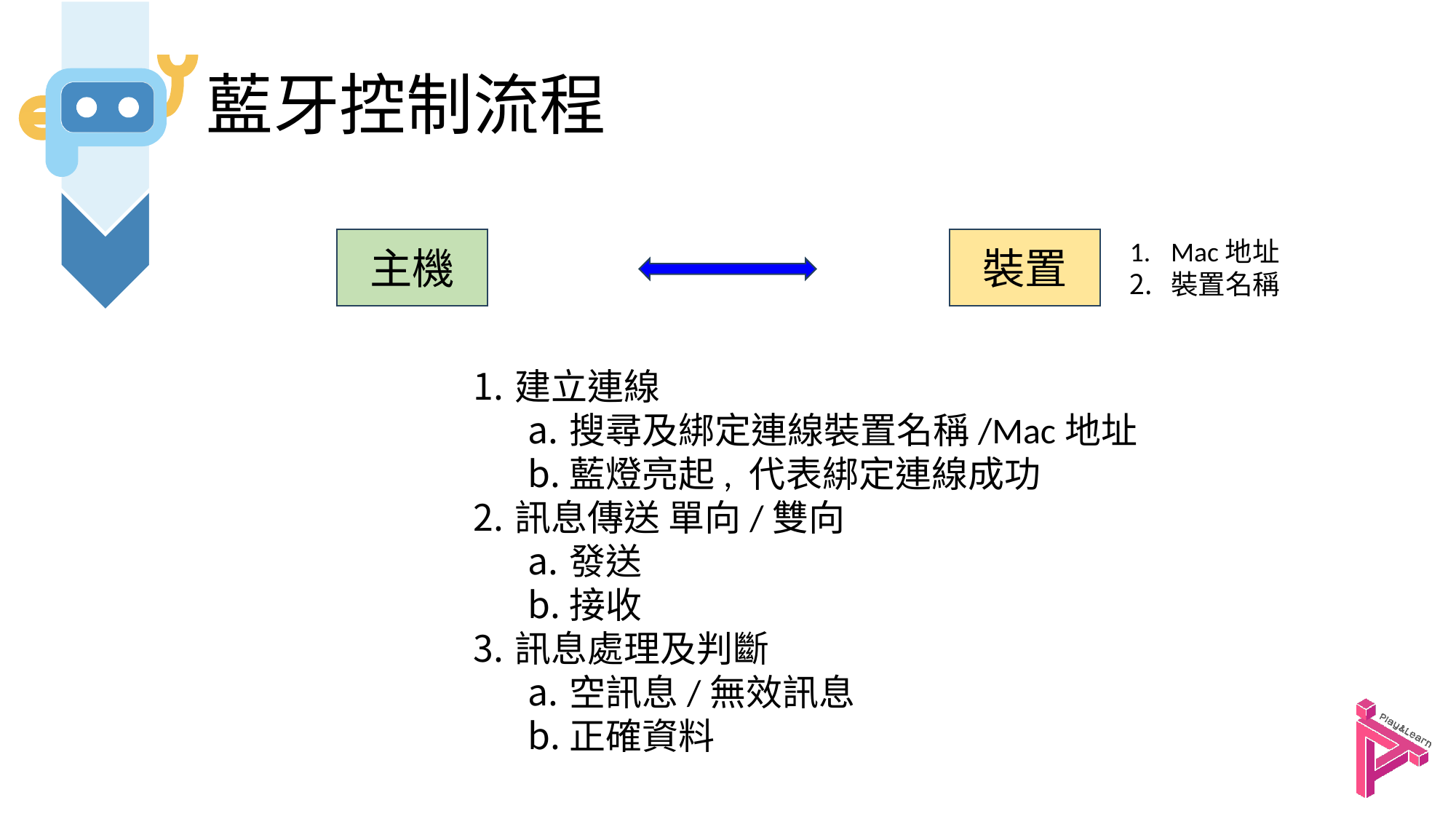

# 藍牙控制流程
主機
裝置
Mac地址
裝置名稱

建立連線
搜尋及綁定連線裝置名稱/Mac地址
藍燈亮起, 代表綁定連線成功
訊息傳送 單向/雙向
發送
接收
訊息處理及判斷
空訊息/無效訊息
正確資料